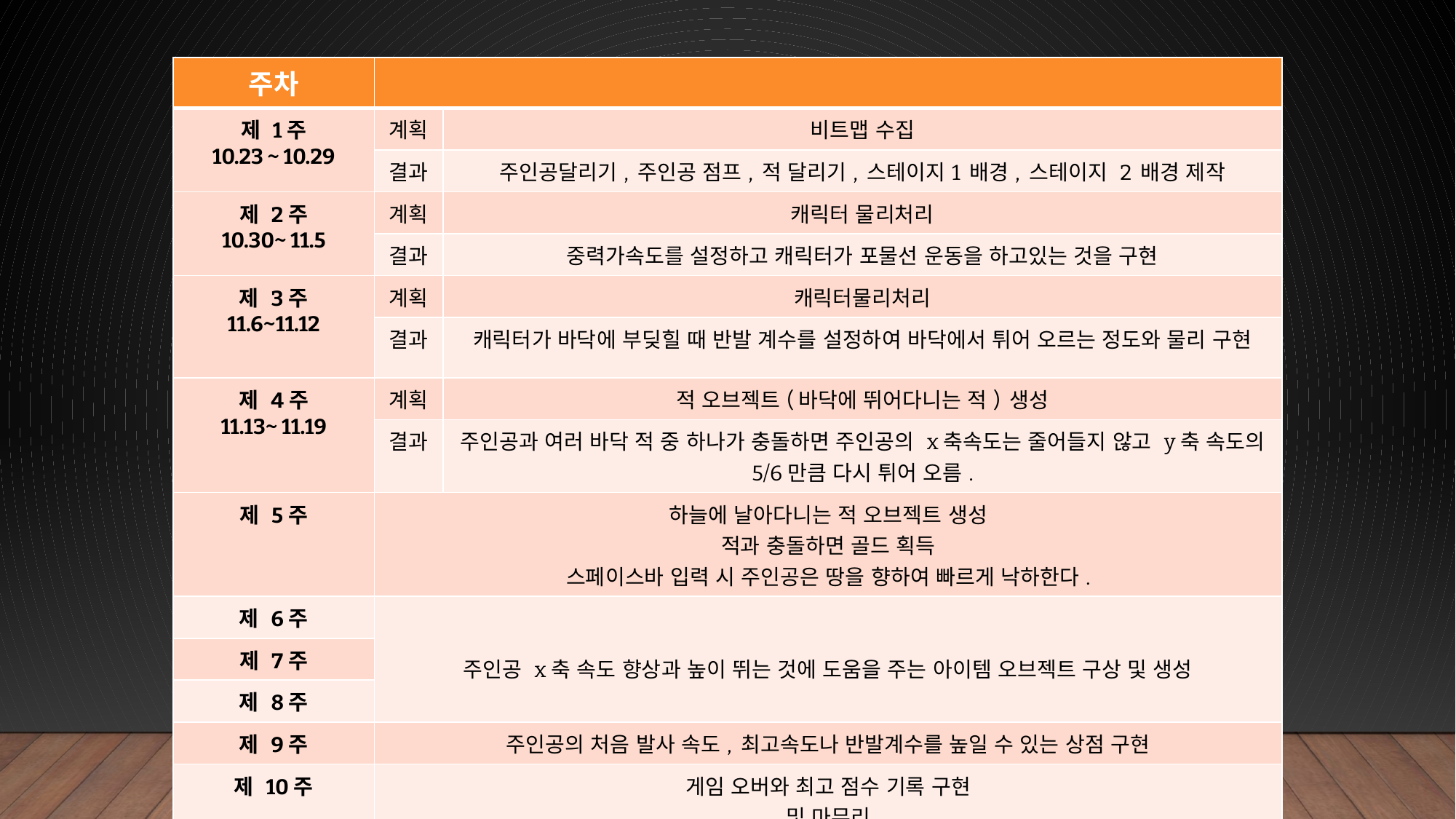

| 주차 |  |  |
| --- | --- | --- |
| 제 1주 10.23 ~ 10.29 | 계획 | 비트맵 수집 |
|  | 결과 | 주인공달리기, 주인공 점프, 적 달리기, 스테이지1 배경, 스테이지 2 배경 제작 |
| 제 2주 10.30~ 11.5 | 계획 | 캐릭터 물리처리 |
|  | 결과 | 중력가속도를 설정하고 캐릭터가 포물선 운동을 하고있는 것을 구현 |
| 제 3주 11.6~11.12 | 계획 | 캐릭터물리처리 |
|  | 결과 | 캐릭터가 바닥에 부딪힐 때 반발 계수를 설정하여 바닥에서 튀어 오르는 정도와 물리 구현 |
| 제 4주 11.13~ 11.19 | 계획 | 적 오브젝트(바닥에 뛰어다니는 적) 생성 |
|  | 결과 | 주인공과 여러 바닥 적 중 하나가 충돌하면 주인공의 x축속도는 줄어들지 않고 y축 속도의 5/6만큼 다시 튀어 오름. |
| 제 5주 | 하늘에 날아다니는 적 오브젝트 생성 적과 충돌하면 골드 획득 스페이스바 입력 시 주인공은 땅을 향하여 빠르게 낙하한다. |  |
| 제 6주 | 주인공 x축 속도 향상과 높이 뛰는 것에 도움을 주는 아이템 오브젝트 구상 및 생성 |  |
| 제 7주 |  |  |
| 제 8주 |  |  |
| 제 9주 | 주인공의 처음 발사 속도, 최고속도나 반발계수를 높일 수 있는 상점 구현 |  |
| 제 10주 | 게임 오버와 최고 점수 기록 구현 및 마무리 |  |